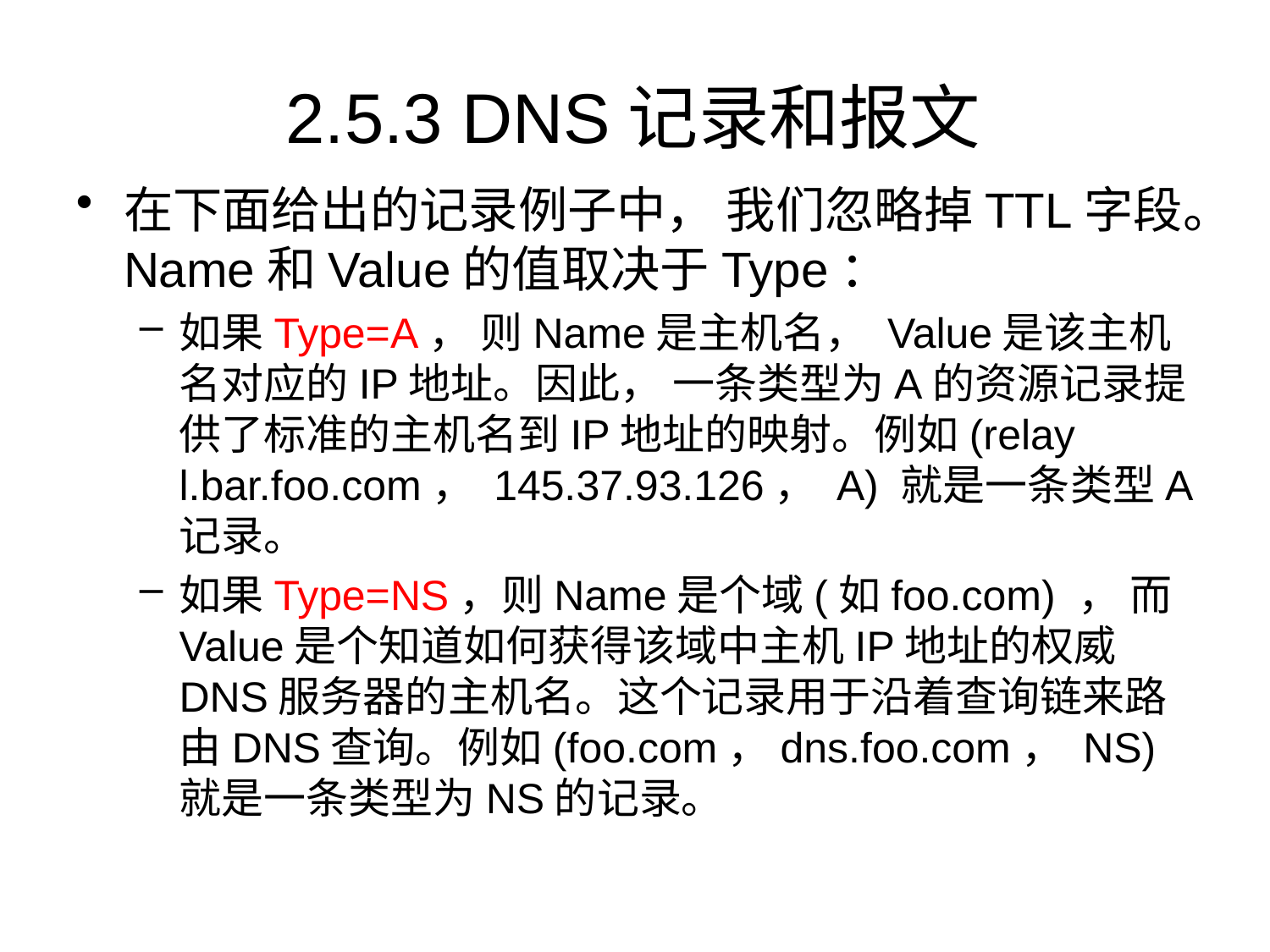

# 2.5.3 DNS记录和报文
在下面给出的记录例子中， 我们忽略掉TTL字段。Name和Value的值取决于Type：
如果Type=A， 则Name是主机名， Value是该主机名对应的IP地址。因此， 一条类型为A的资源记录提供了标准的主机名到IP地址的映射。例如(relay l.bar.foo.com， 145.37.93.126， A) 就是一条类型A记录。
如果Type=NS，则Name是个域(如foo.com) ， 而Value是个知道如何获得该域中主机IP地址的权威DNS服务器的主机名。这个记录用于沿着查询链来路由DNS查询。例如(foo.com，dns.foo.com， NS) 就是一条类型为NS的记录。